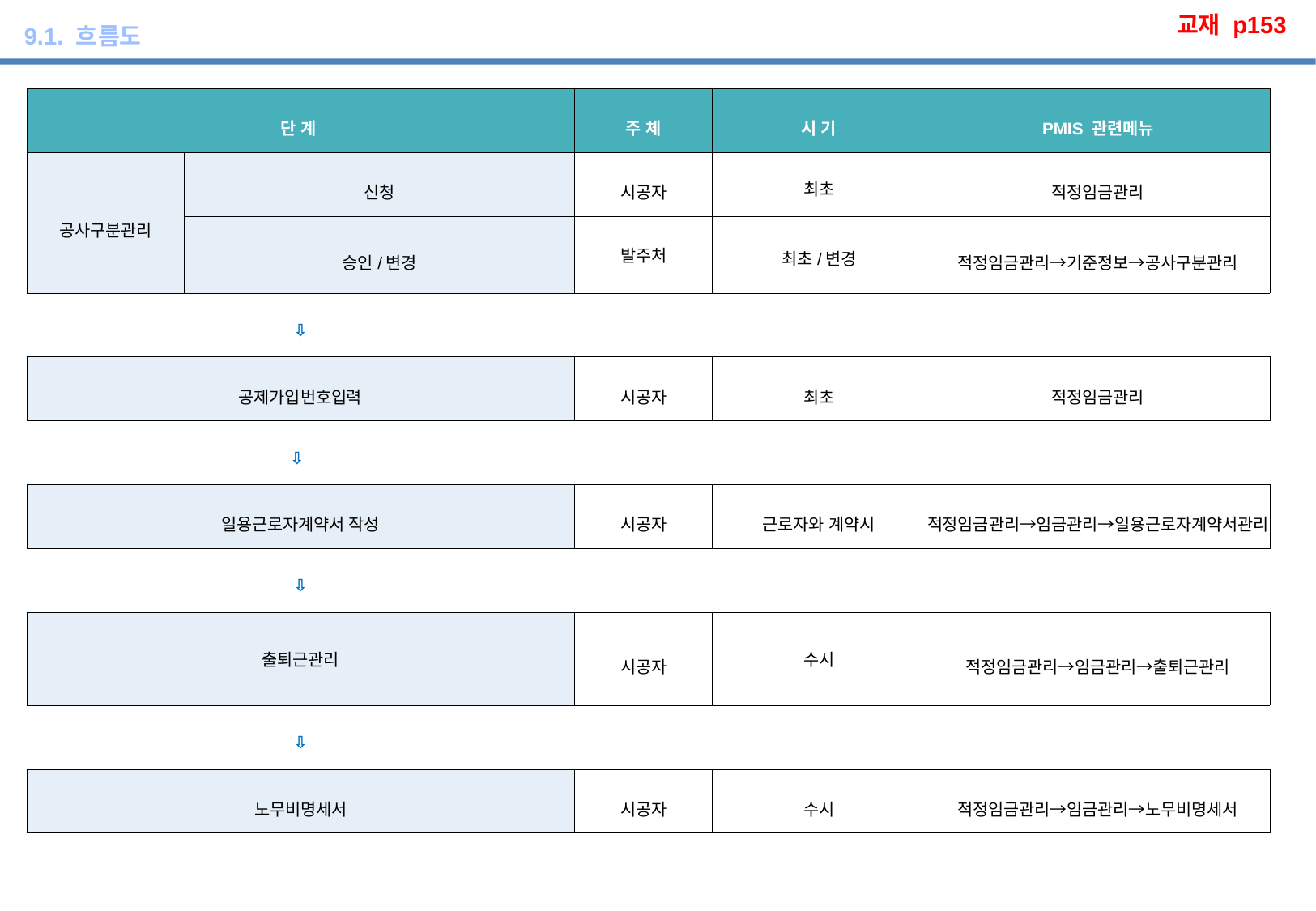

교재 p153
9.1. 흐름도

Ⅰ. 개요
| 단 계 |  | 주 체 | 시 기 | PMIS 관련메뉴 |
| --- | --- | --- | --- | --- |
| 공사구분관리 | 신청 | 시공자 | 최초 | 적정임금관리 |
|  | 승인/변경 | 발주처 | 최초/변경 | 적정임금관리→기준정보→공사구분관리 |
| ⇩ |  |  |  |  |
| 공제가입번호입력 |  | 시공자 | 최초 | 적정임금관리 |
| ⇩ |  |  |  |  |
| 일용근로자계약서 작성 |  | 시공자 | 근로자와 계약시 | 적정임금관리→임금관리→일용근로자계약서관리 |
| ⇩ |  |  |  |  |
| 출퇴근관리 |  | 시공자 | 수시 | 적정임금관리→임금관리→출퇴근관리 |
| ⇩ |  |  |  |  |
| 노무비명세서 |  | 시공자 | 수시 | 적정임금관리→임금관리→노무비명세서 |